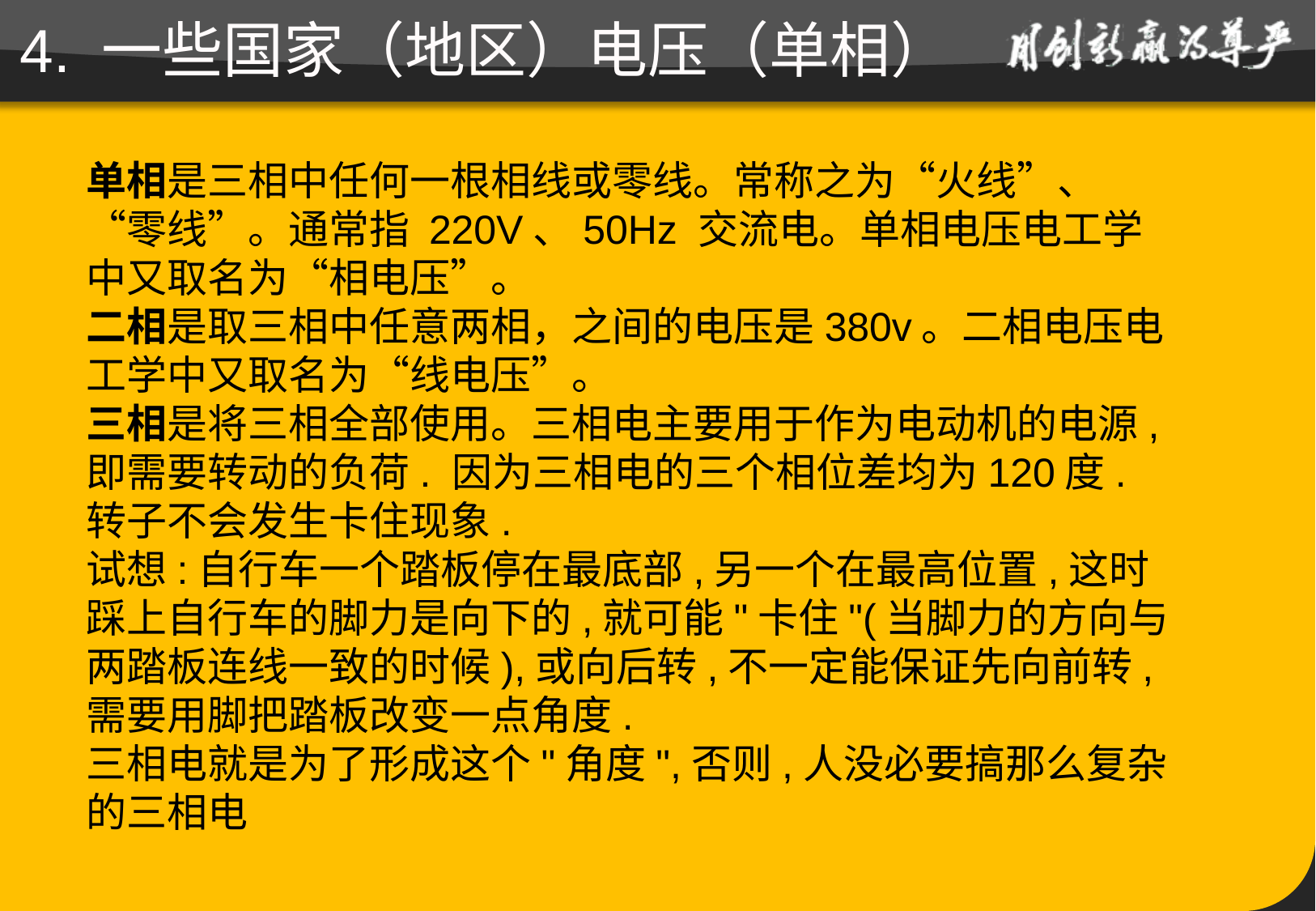

# 4. 一些国家（地区）电压（单相）
外蒙古
230V-50Hz
印尼
127V/230V-50Hz
委内瑞拉
120V/60Hz
乌拉圭
230V-50Hz
巴西
110V/220V
单相是三相中任何一根相线或零线。常称之为“火线”、“零线”。通常指 220V、50Hz 交流电。单相电压电工学中又取名为“相电压”。
二相是取三相中任意两相，之间的电压是380v。二相电压电工学中又取名为“线电压”。
三相是将三相全部使用。三相电主要用于作为电动机的电源,即需要转动的负荷. 因为三相电的三个相位差均为120度.转子不会发生卡住现象.
试想:自行车一个踏板停在最底部,另一个在最高位置,这时踩上自行车的脚力是向下的,就可能"卡住"(当脚力的方向与两踏板连线一致的时候),或向后转,不一定能保证先向前转,需要用脚把踏板改变一点角度.
三相电就是为了形成这个"角度",否则,人没必要搞那么复杂的三相电
坦桑尼亚
230V-50Hz
丹麦
220V-50Hz
法国
127V/220V-50Hz
澳大利亚
240V-50Hz